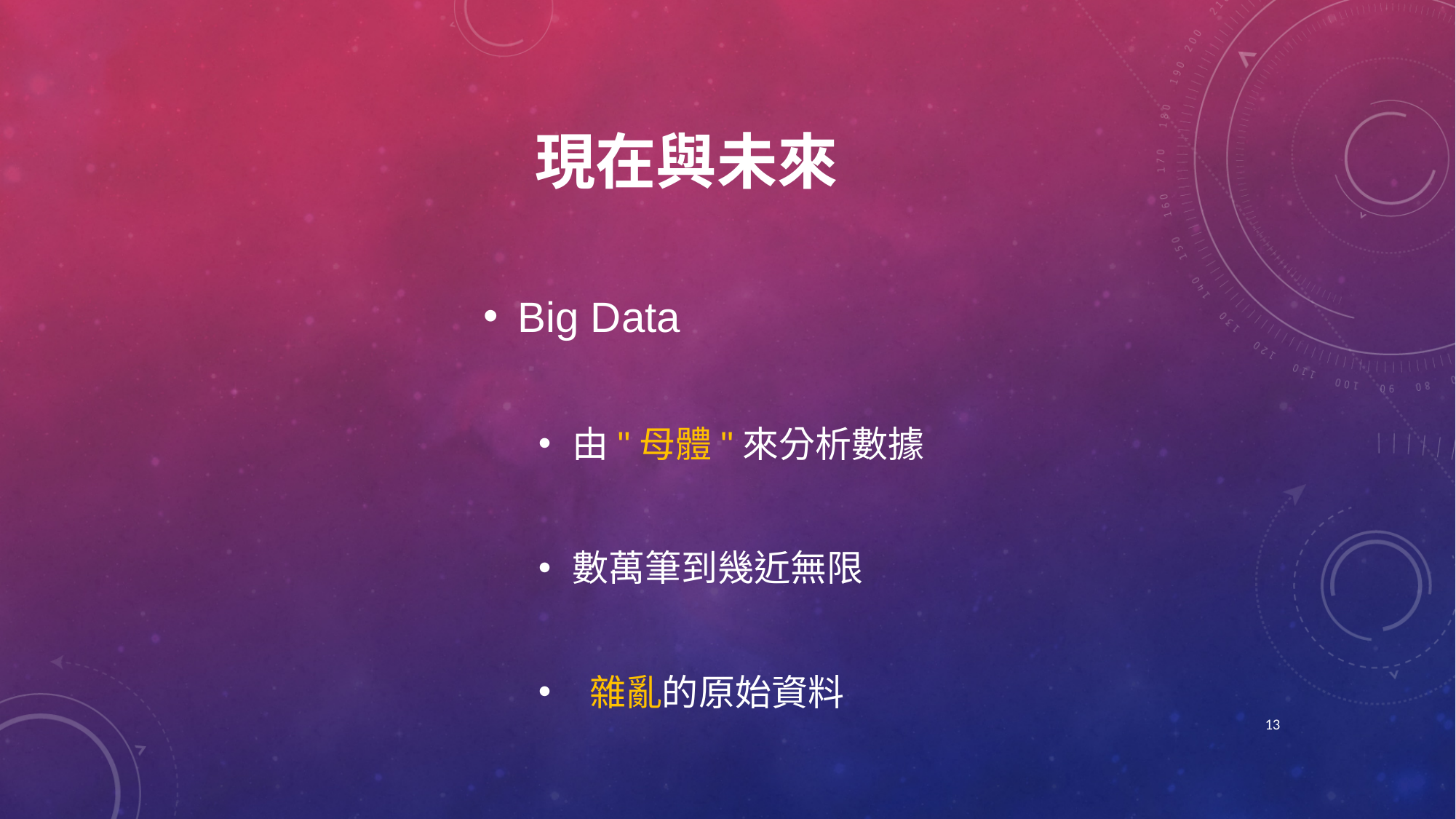

# 現在與未來
Big Data

由"母體"來分析數據

數萬筆到幾近無限

 雜亂的原始資料
13